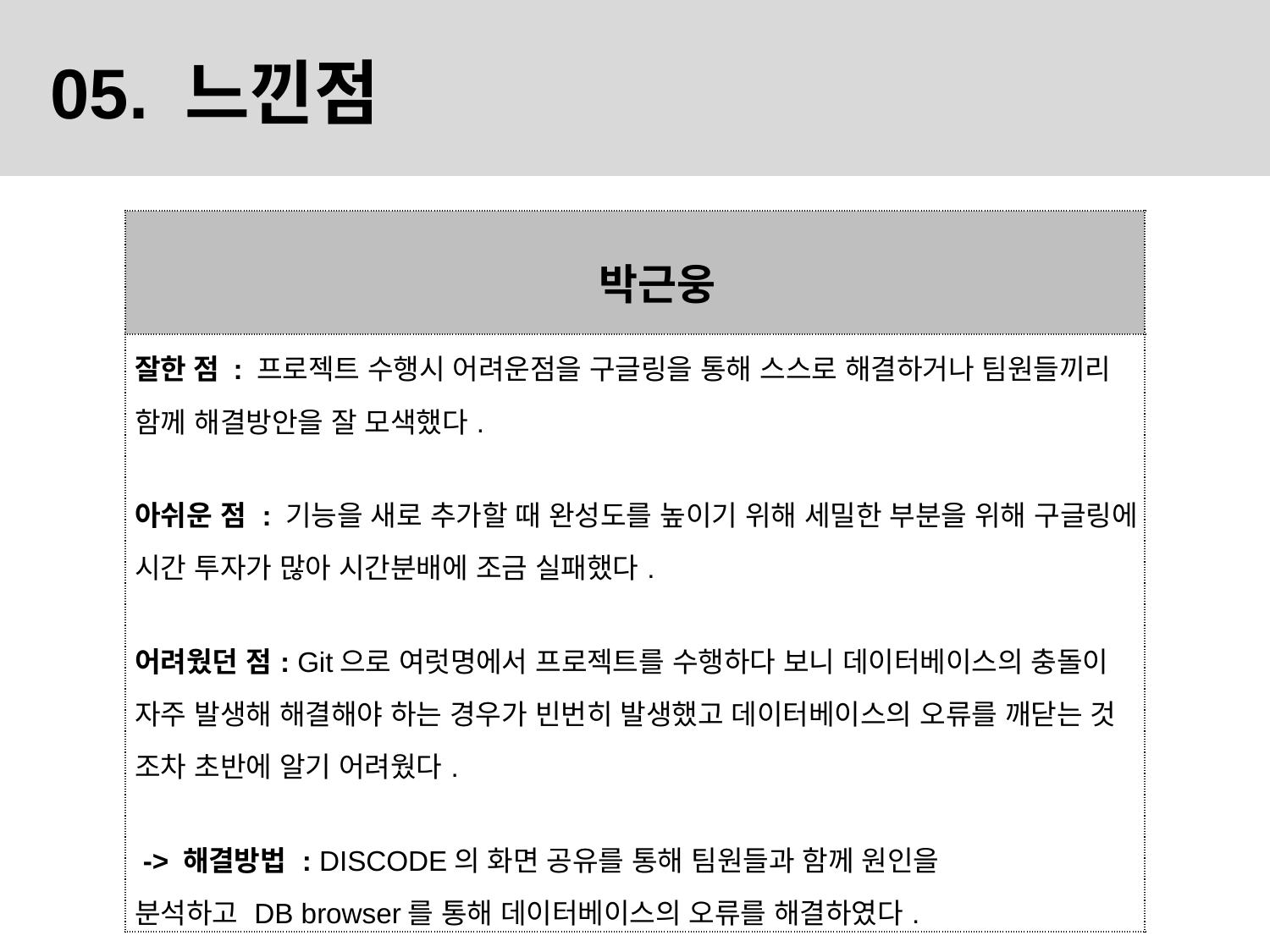

05. 느낀점
| 박근웅 |
| --- |
| 잘한 점 : 프로젝트 수행시 어려운점을 구글링을 통해 스스로 해결하거나 팀원들끼리 함께 해결방안을 잘 모색했다. 아쉬운 점 : 기능을 새로 추가할 때 완성도를 높이기 위해 세밀한 부분을 위해 구글링에 시간 투자가 많아 시간분배에 조금 실패했다. 어려웠던 점: Git으로 여럿명에서 프로젝트를 수행하다 보니 데이터베이스의 충돌이 자주 발생해 해결해야 하는 경우가 빈번히 발생했고 데이터베이스의 오류를 깨닫는 것 조차 초반에 알기 어려웠다.  -> 해결방법 : DISCODE의 화면 공유를 통해 팀원들과 함께 원인을 분석하고 DB browser를 통해 데이터베이스의 오류를 해결하였다. |